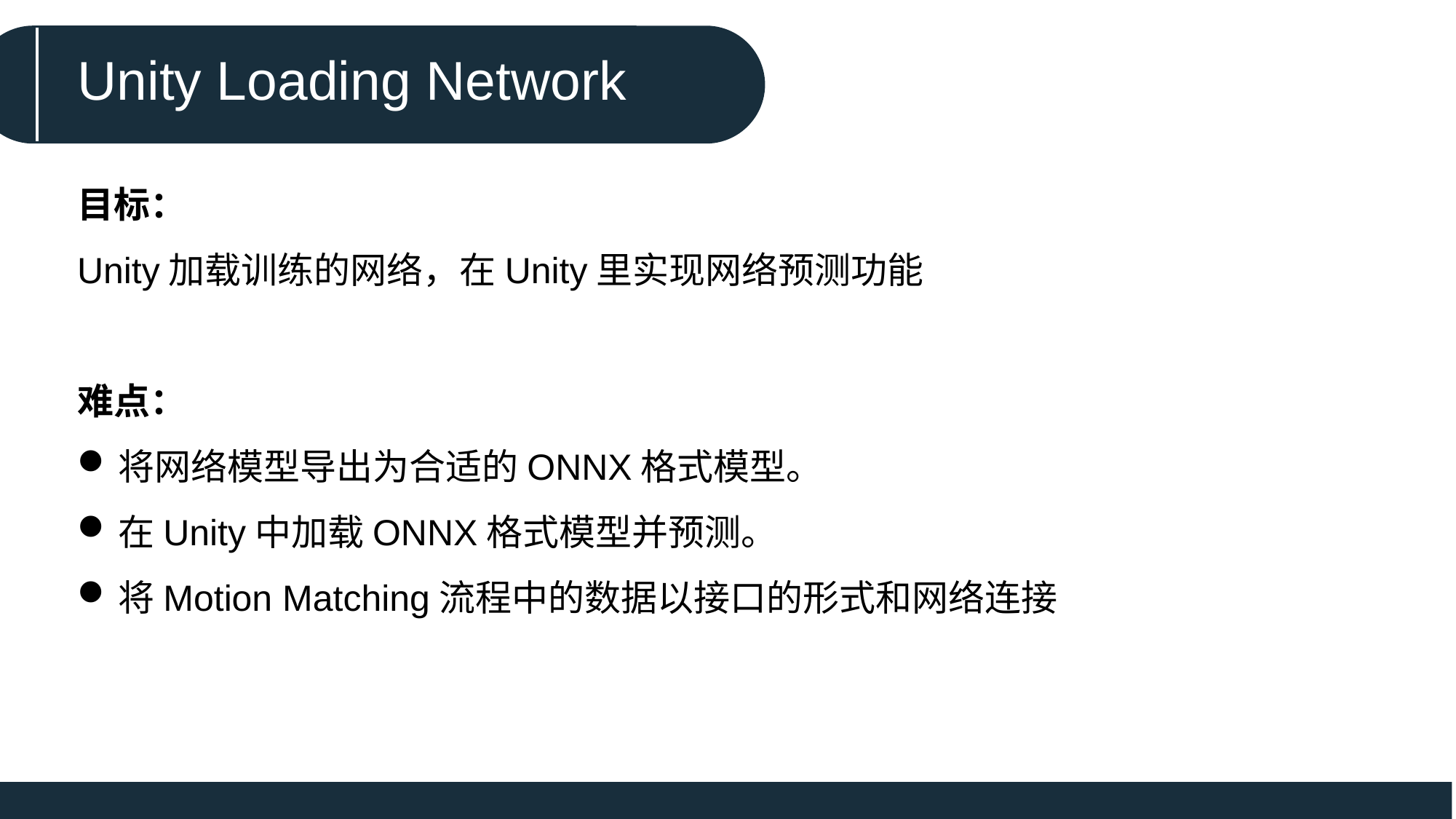

Unity Loading Network
目标：
Unity加载训练的网络，在Unity里实现网络预测功能

难点：
将网络模型导出为合适的ONNX格式模型。
在Unity中加载ONNX格式模型并预测。
将Motion Matching流程中的数据以接口的形式和网络连接